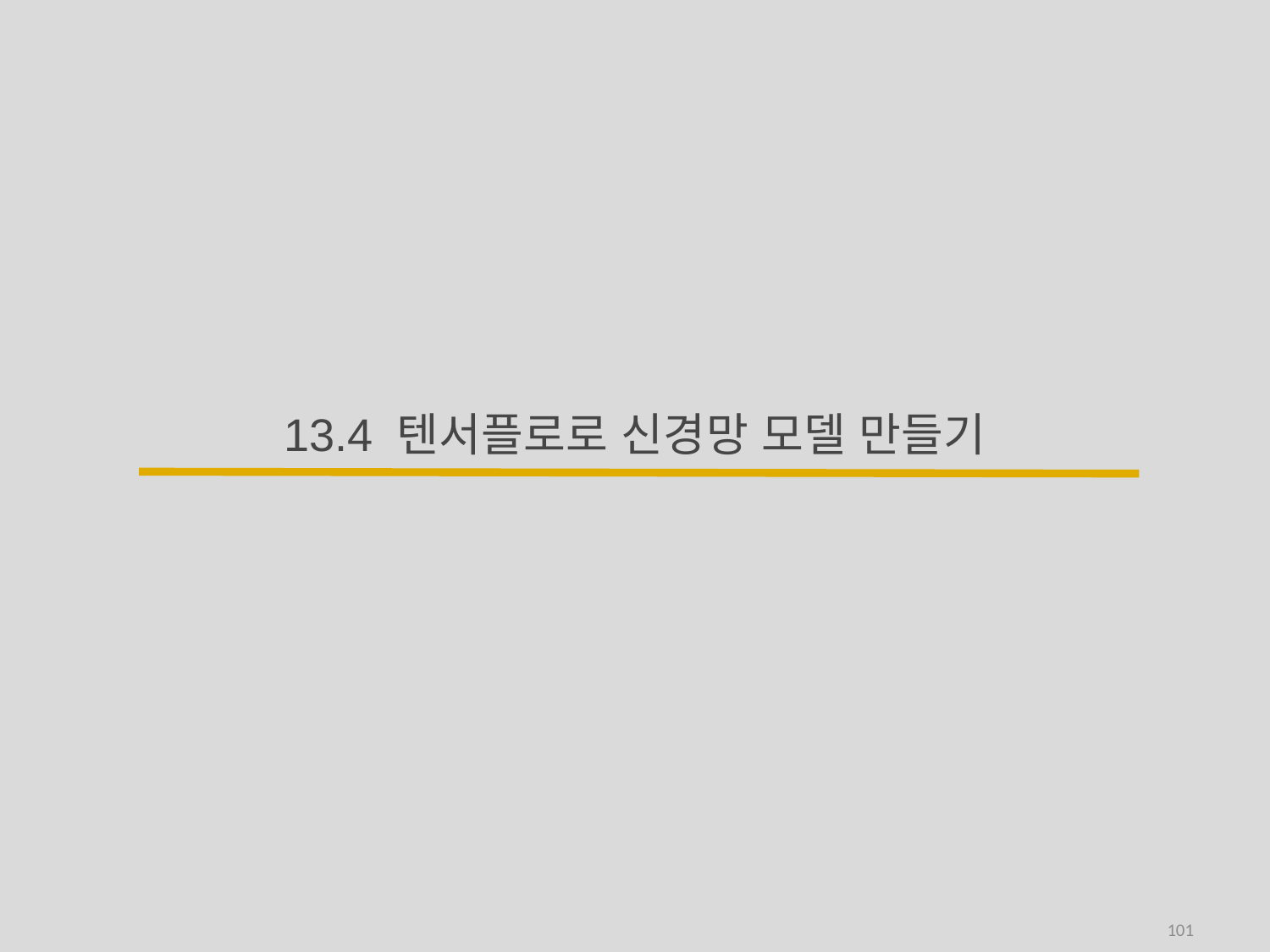

# 13.4 텐서플로로 신경망 모델 만들기
101